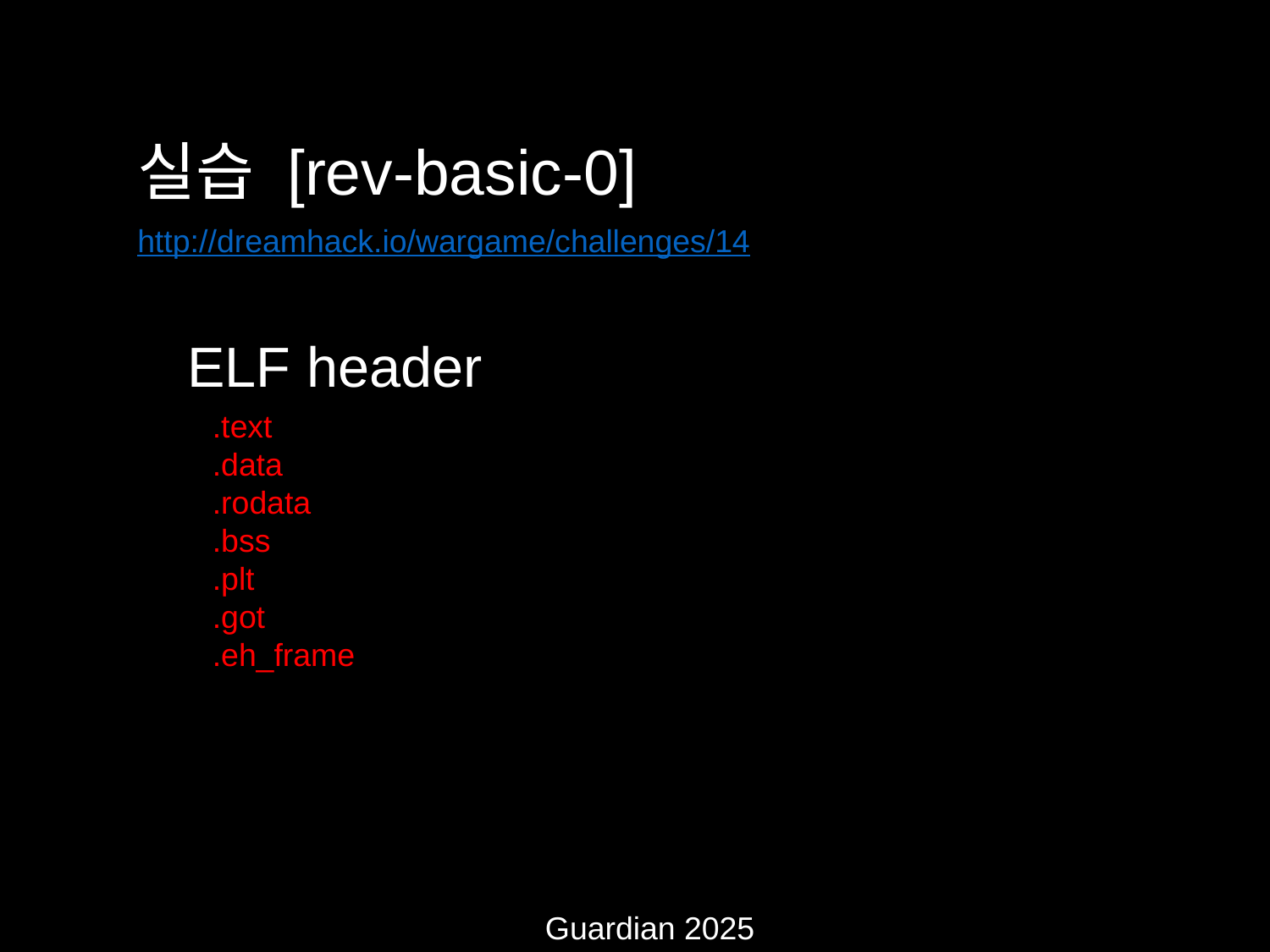

실습 [rev-basic-0]
http://dreamhack.io/wargame/challenges/14
ELF header
.text
.data
.rodata
.bss
.plt
.got
.eh_frame